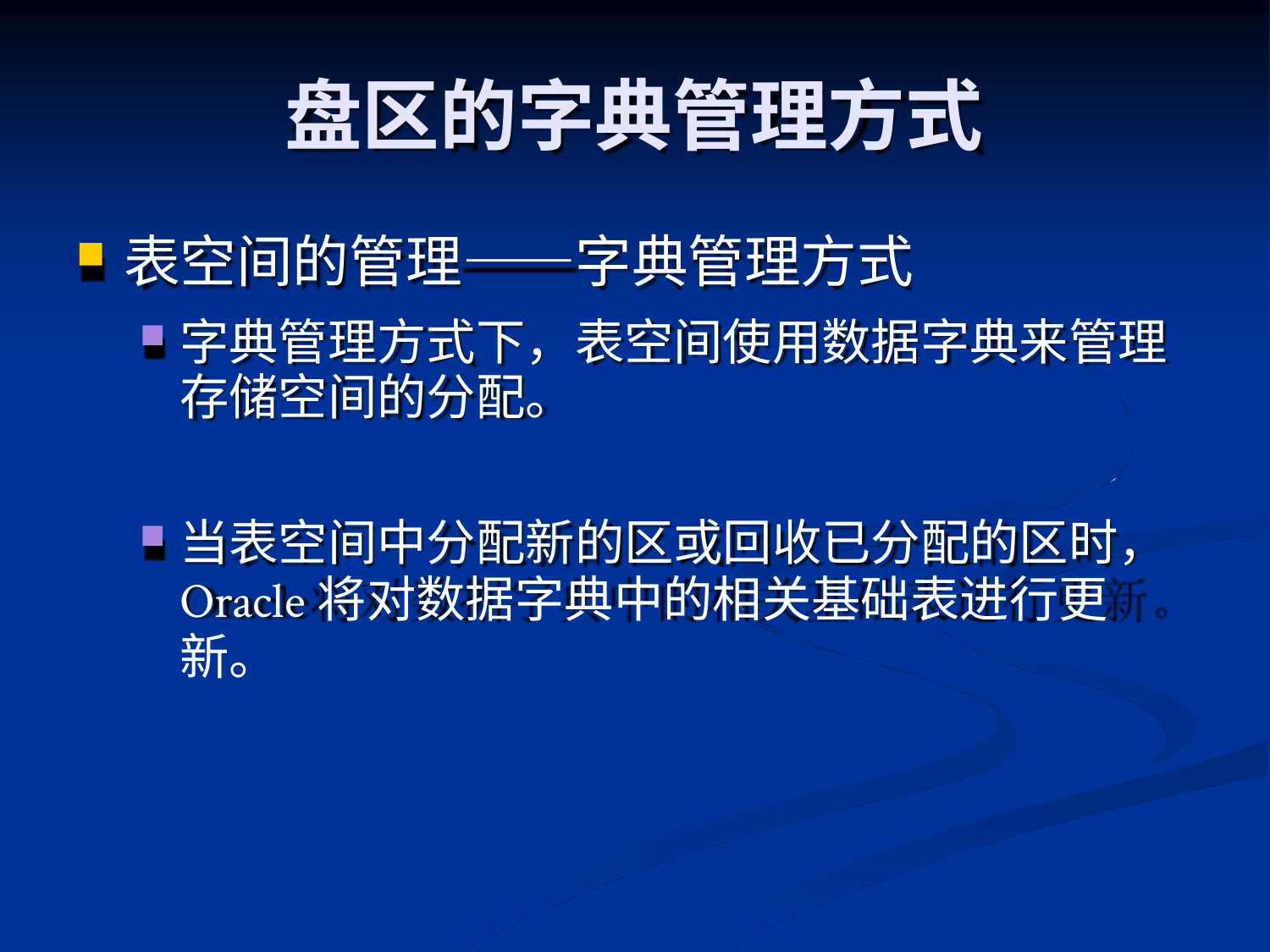

# 盘区的字典管理方式
表空间的管理——字典管理方式
字典管理方式下，表空间使用数据字典来管理 存储空间的分配。

当表空间中分配新的区或回收已分配的区时，
Oracle将对数据字典中的相关基础表进行更新。